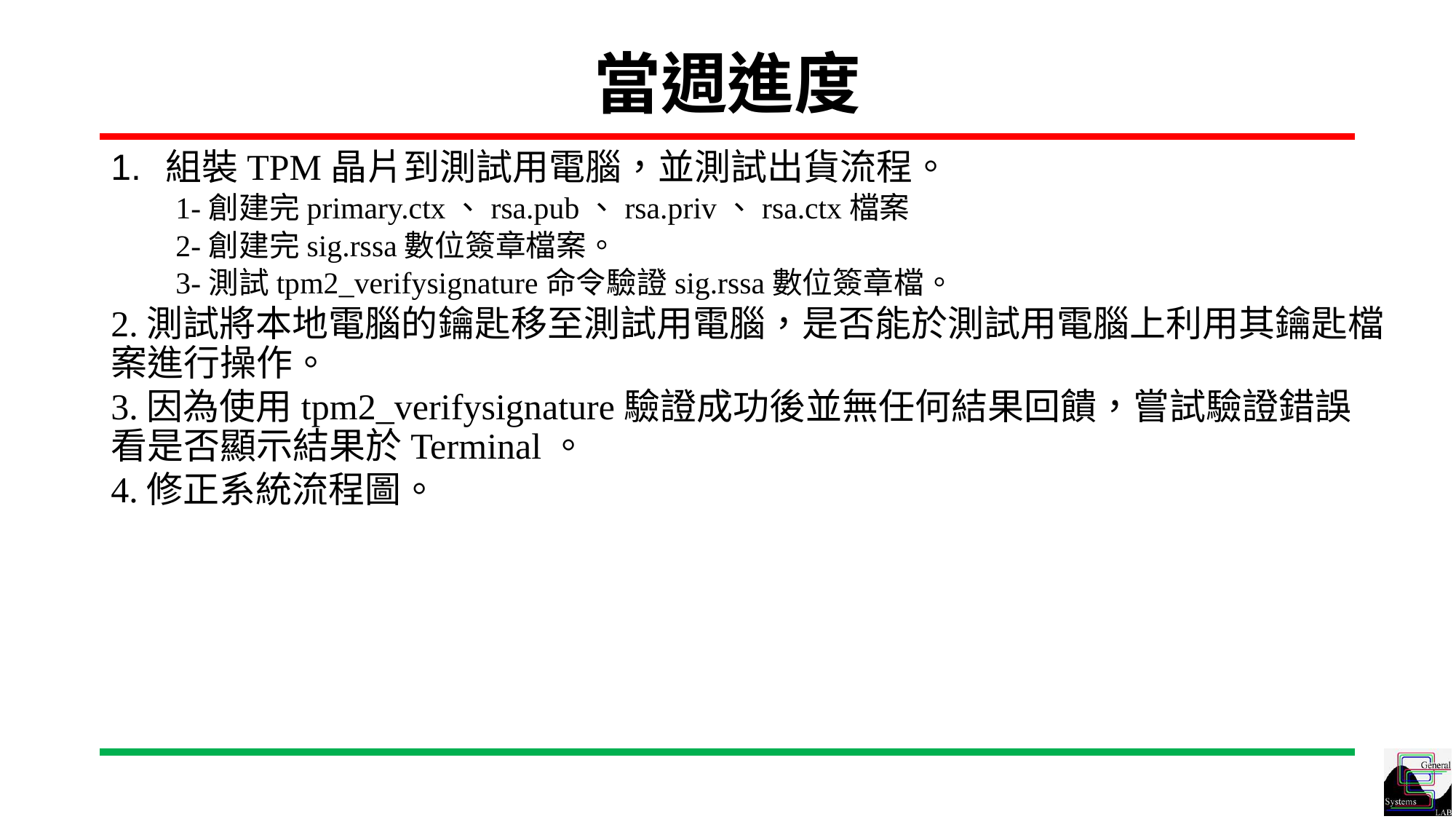

# 當週進度

組裝TPM晶片到測試用電腦，並測試出貨流程。
1-創建完primary.ctx、rsa.pub、rsa.priv、rsa.ctx檔案
2-創建完sig.rssa數位簽章檔案。
3-測試tpm2_verifysignature命令驗證sig.rssa數位簽章檔。
2.測試將本地電腦的鑰匙移至測試用電腦，是否能於測試用電腦上利用其鑰匙檔案進行操作。
3.因為使用tpm2_verifysignature驗證成功後並無任何結果回饋，嘗試驗證錯誤看是否顯示結果於Terminal。
4.修正系統流程圖。